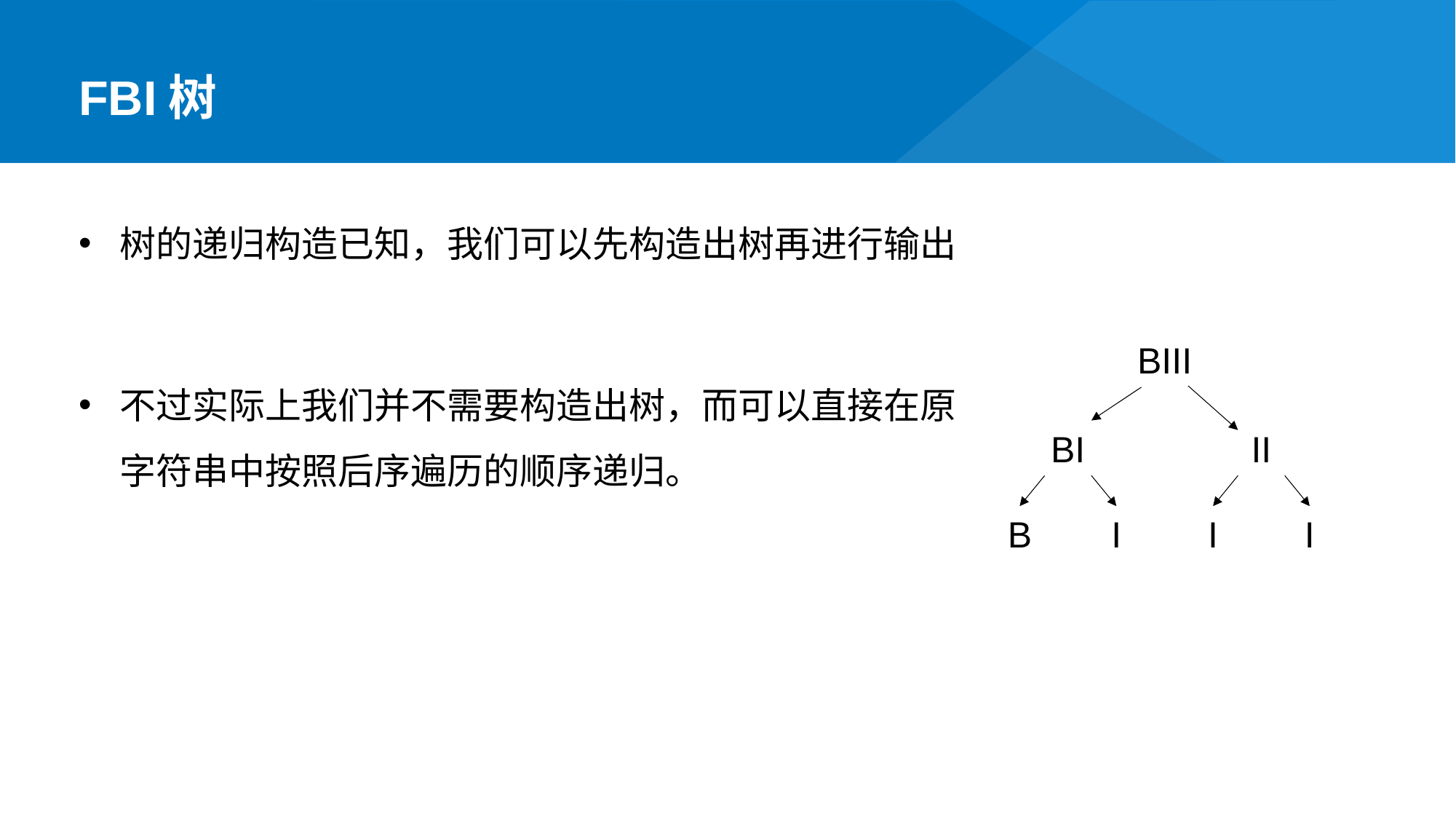

FBI树
树的递归构造已知，我们可以先构造出树再进行输出

不过实际上我们并不需要构造出树，而可以直接在原字符串中按照后序遍历的顺序递归。

BIII
BI
II
I
I
I
B